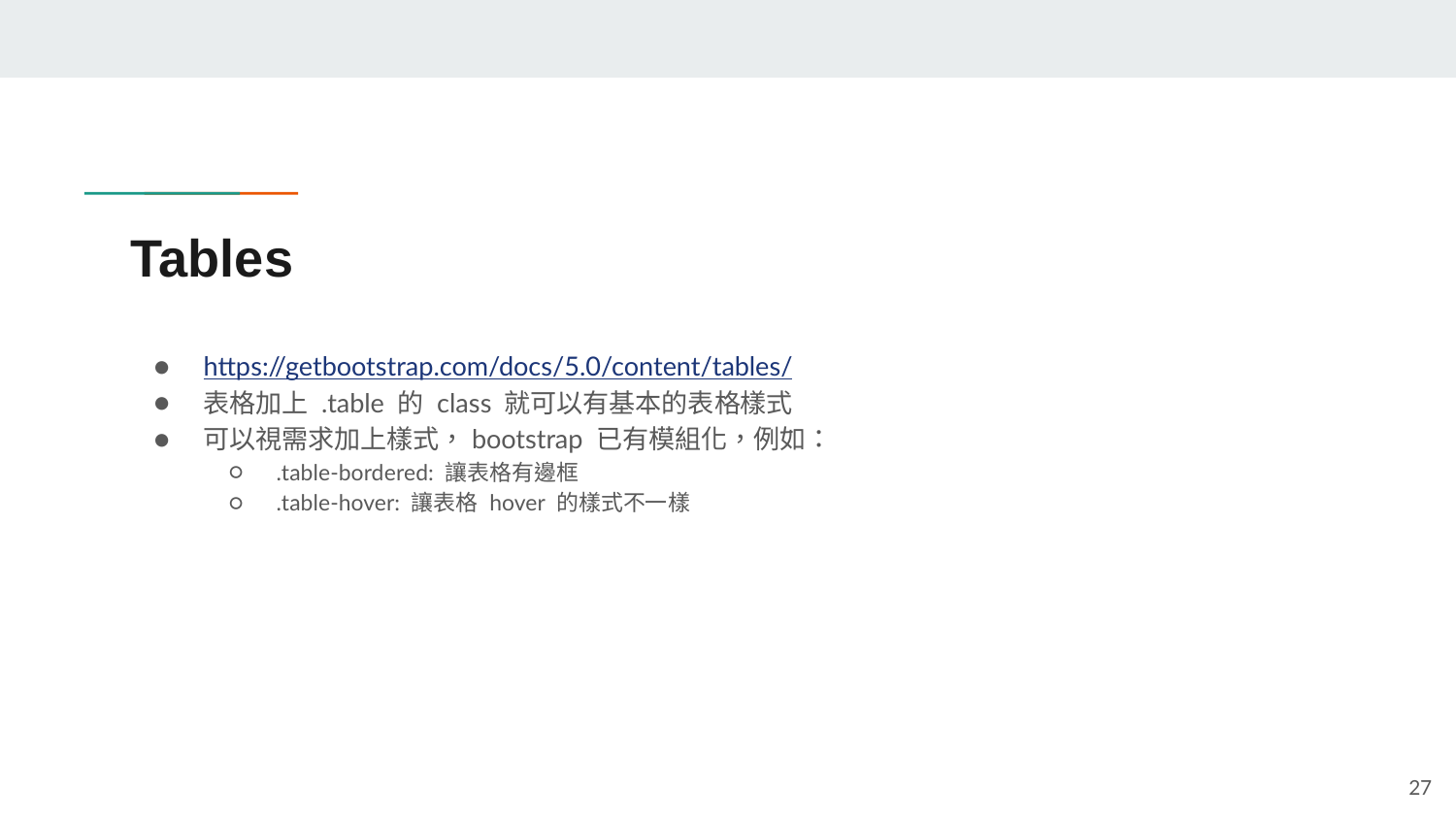

# Tables
https://getbootstrap.com/docs/5.0/content/tables/
表格加上 .table 的 class 就可以有基本的表格樣式
可以視需求加上樣式，bootstrap 已有模組化，例如：
.table-bordered: 讓表格有邊框
.table-hover: 讓表格 hover 的樣式不一樣
27